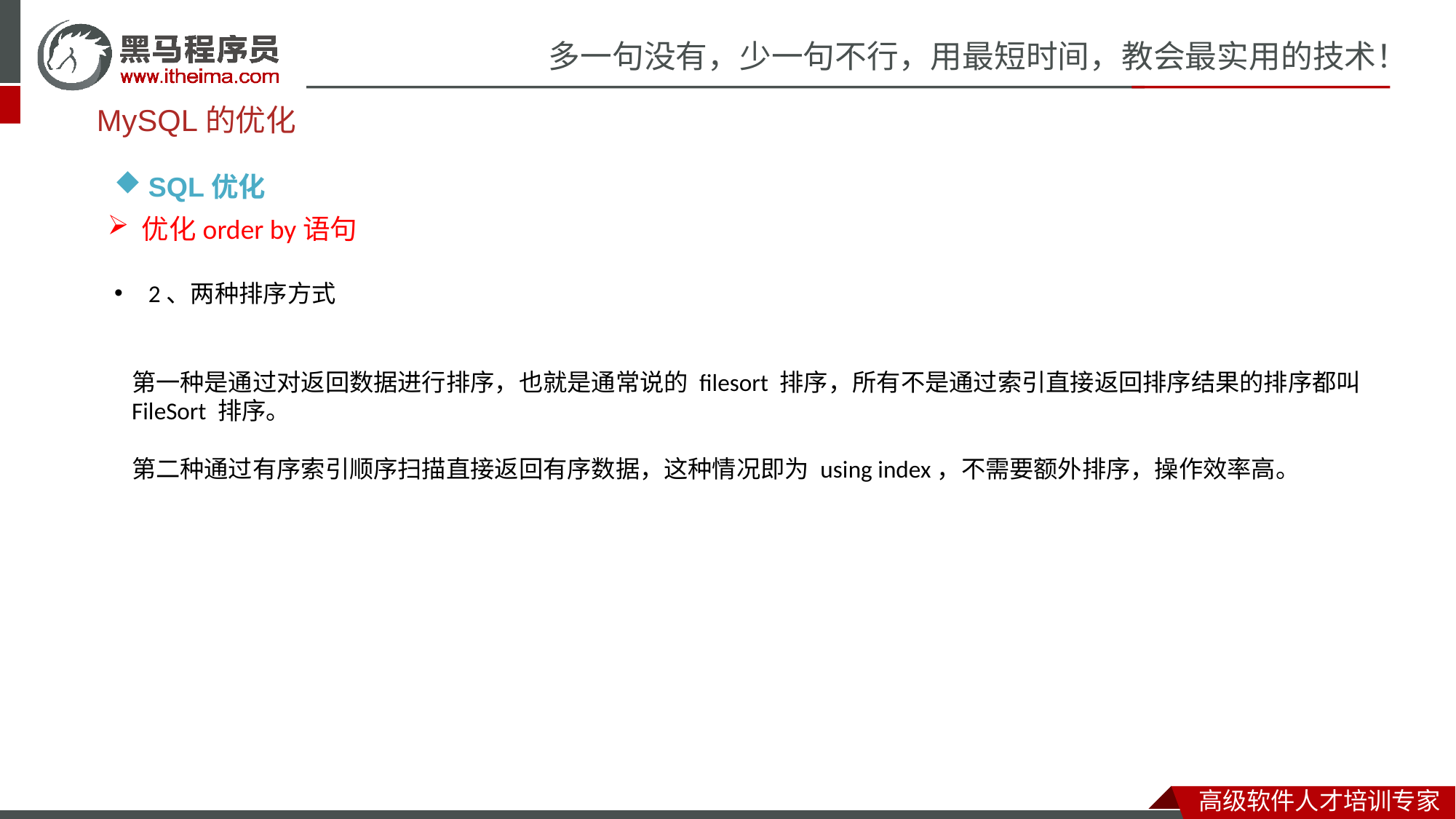

MySQL的优化
SQL优化
优化order by语句
2、两种排序方式
第一种是通过对返回数据进行排序，也就是通常说的 filesort 排序，所有不是通过索引直接返回排序结果的排序都叫 FileSort 排序。

第二种通过有序索引顺序扫描直接返回有序数据，这种情况即为 using index，不需要额外排序，操作效率高。